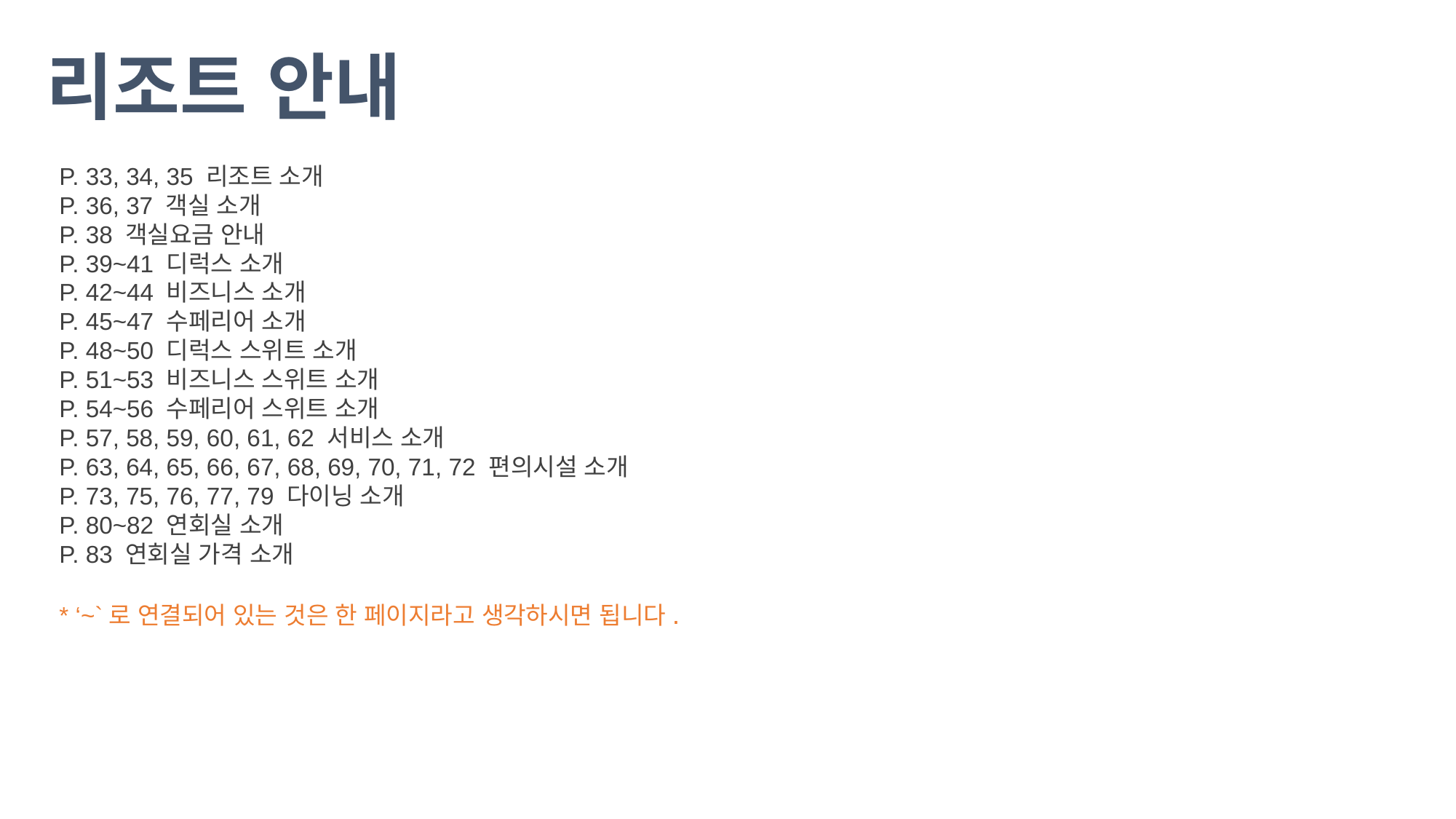

리조트 안내
P. 33, 34, 35 리조트 소개
P. 36, 37 객실 소개
P. 38 객실요금 안내
P. 39~41 디럭스 소개
P. 42~44 비즈니스 소개
P. 45~47 수페리어 소개
P. 48~50 디럭스 스위트 소개
P. 51~53 비즈니스 스위트 소개
P. 54~56 수페리어 스위트 소개
P. 57, 58, 59, 60, 61, 62 서비스 소개
P. 63, 64, 65, 66, 67, 68, 69, 70, 71, 72 편의시설 소개
P. 73, 75, 76, 77, 79 다이닝 소개
P. 80~82 연회실 소개
P. 83 연회실 가격 소개

* ‘~`로 연결되어 있는 것은 한 페이지라고 생각하시면 됩니다.